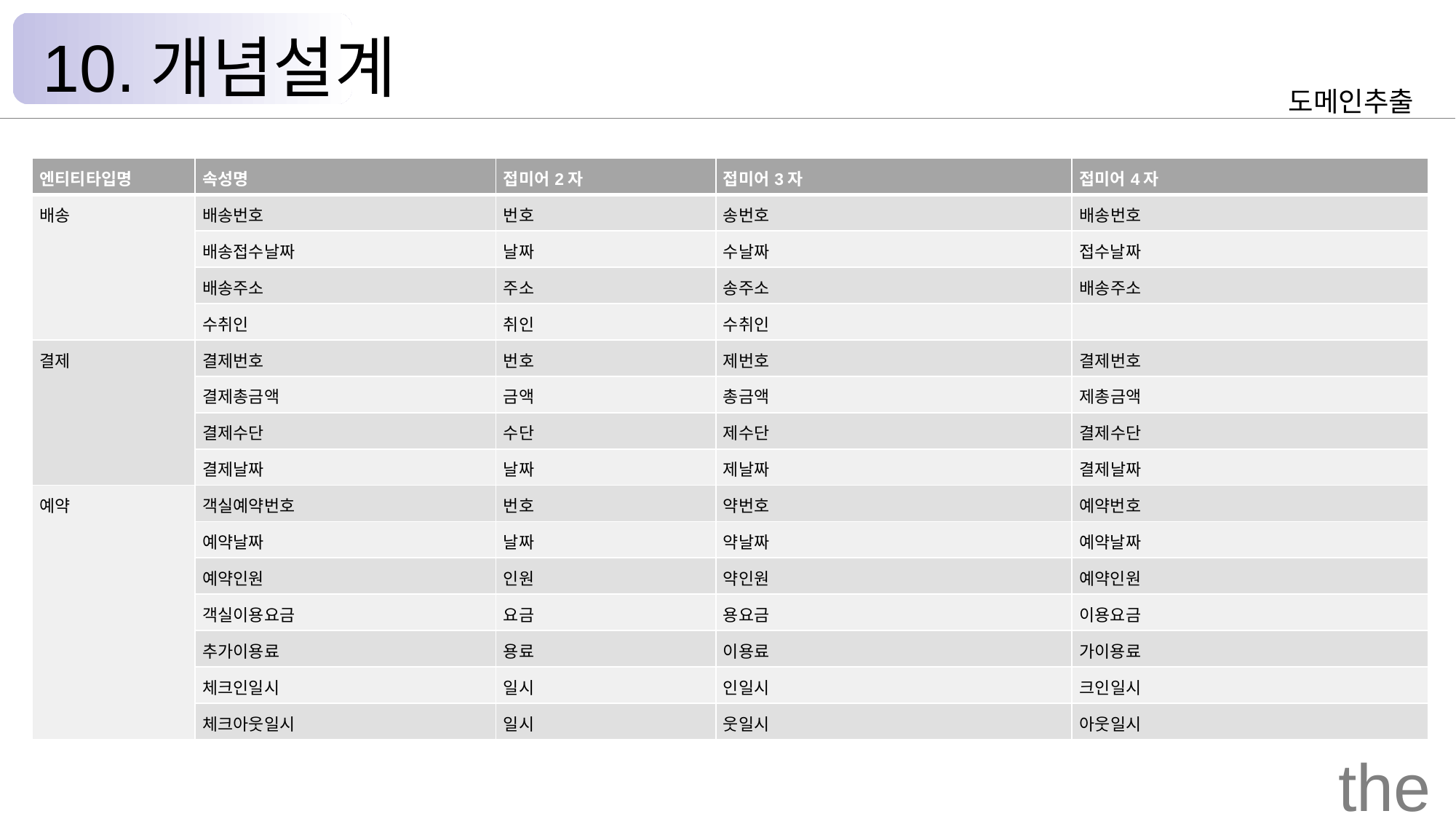

10.개념설계

도메인추출
| 엔티티타입명 | 속성명 | 접미어2자 | 접미어3자 | 접미어4자 |
| --- | --- | --- | --- | --- |
| 배송 | 배송번호 | 번호 | 송번호 | 배송번호 |
|  | 배송접수날짜 | 날짜 | 수날짜 | 접수날짜 |
|  | 배송주소 | 주소 | 송주소 | 배송주소 |
|  | 수취인 | 취인 | 수취인 |  |
| 결제 | 결제번호 | 번호 | 제번호 | 결제번호 |
|  | 결제총금액 | 금액 | 총금액 | 제총금액 |
|  | 결제수단 | 수단 | 제수단 | 결제수단 |
|  | 결제날짜 | 날짜 | 제날짜 | 결제날짜 |
| 예약 | 객실예약번호 | 번호 | 약번호 | 예약번호 |
|  | 예약날짜 | 날짜 | 약날짜 | 예약날짜 |
|  | 예약인원 | 인원 | 약인원 | 예약인원 |
|  | 객실이용요금 | 요금 | 용요금 | 이용요금 |
|  | 추가이용료 | 용료 | 이용료 | 가이용료 |
|  | 체크인일시 | 일시 | 인일시 | 크인일시 |
|  | 체크아웃일시 | 일시 | 웃일시 | 아웃일시 |
the Palace